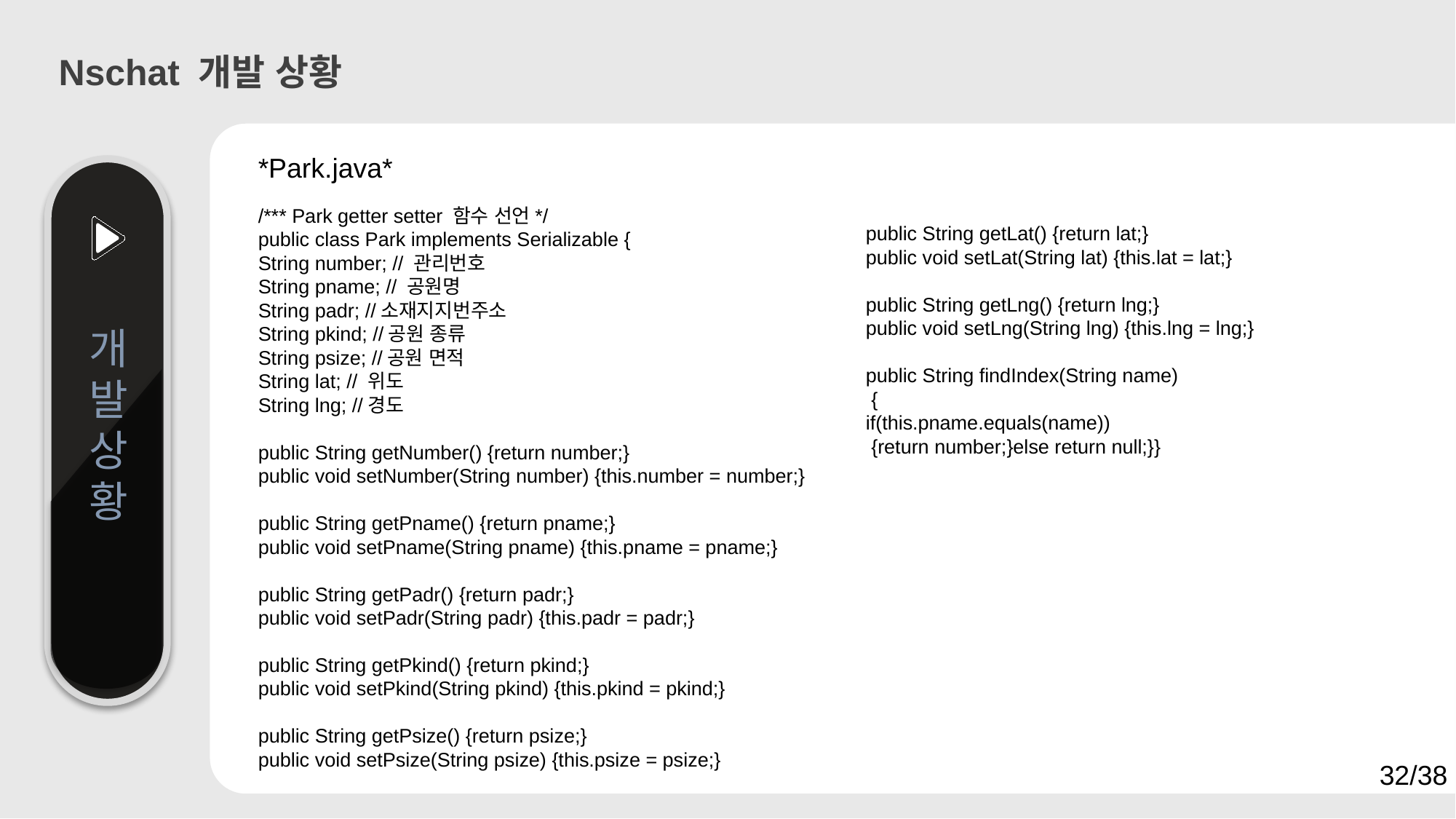

Nschat 개발 상황
*Park.java*

/*** Park getter setter 함수 선언*/
public class Park implements Serializable {
String number; // 관리번호
String pname; // 공원명
String padr; //소재지지번주소
String pkind; //공원 종류
String psize; //공원 면적
String lat; // 위도
String lng; //경도

public String getNumber() {return number;}
public void setNumber(String number) {this.number = number;}

public String getPname() {return pname;}
public void setPname(String pname) {this.pname = pname;}

public String getPadr() {return padr;}
public void setPadr(String padr) {this.padr = padr;}

public String getPkind() {return pkind;}
public void setPkind(String pkind) {this.pkind = pkind;}

public String getPsize() {return psize;}
public void setPsize(String psize) {this.psize = psize;}

public String getLat() {return lat;}
public void setLat(String lat) {this.lat = lat;}

public String getLng() {return lng;}
public void setLng(String lng) {this.lng = lng;}

public String findIndex(String name)
 {
if(this.pname.equals(name))
 {return number;}else return null;}}

개
발
상
황

32/38